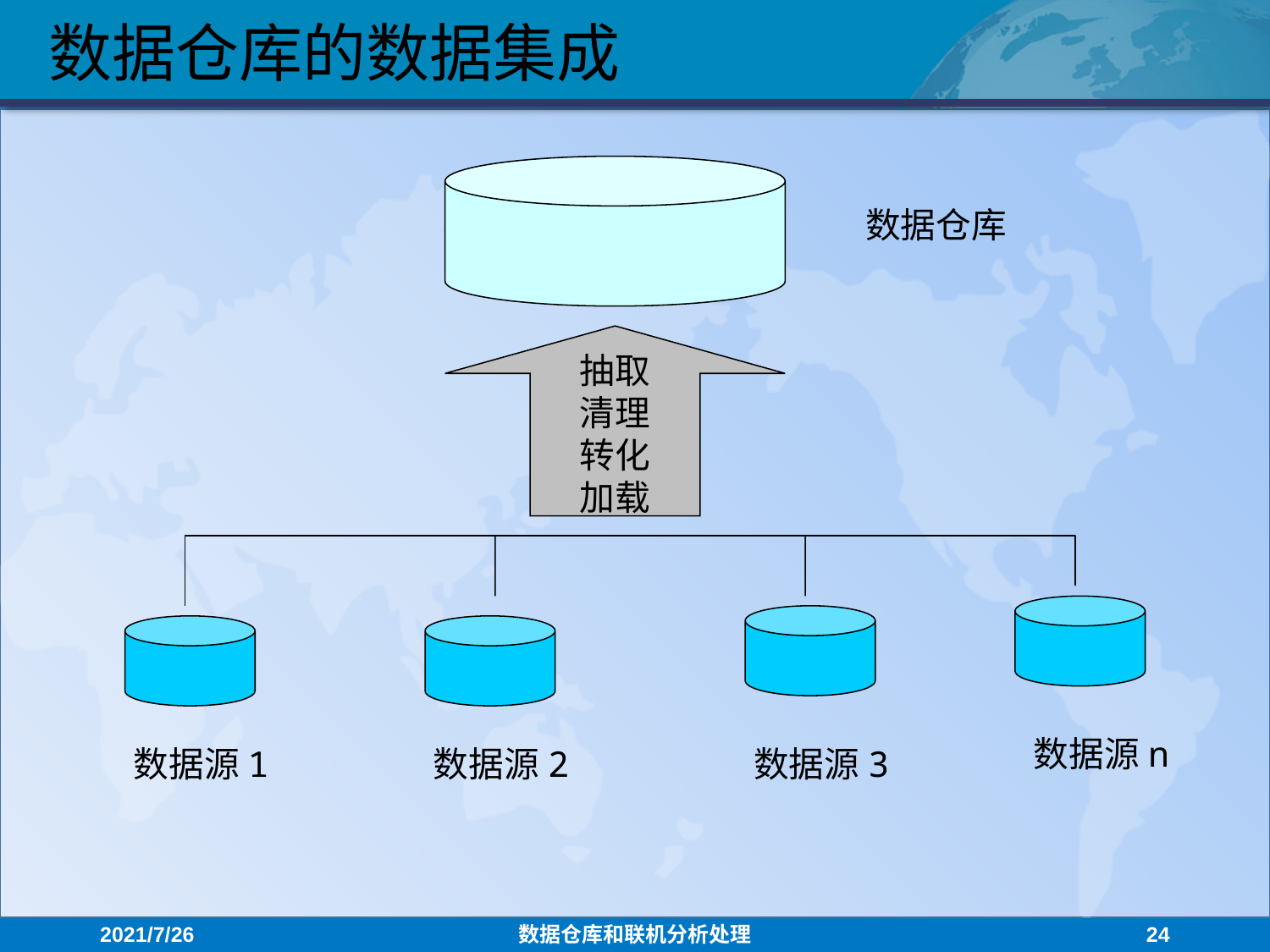

数据仓库的数据集成

数据仓库
抽取
清理
转化
加载

数据源n
数据源1
数据源2
数据源3
2021/7/26
数据仓库和联机分析处理
24